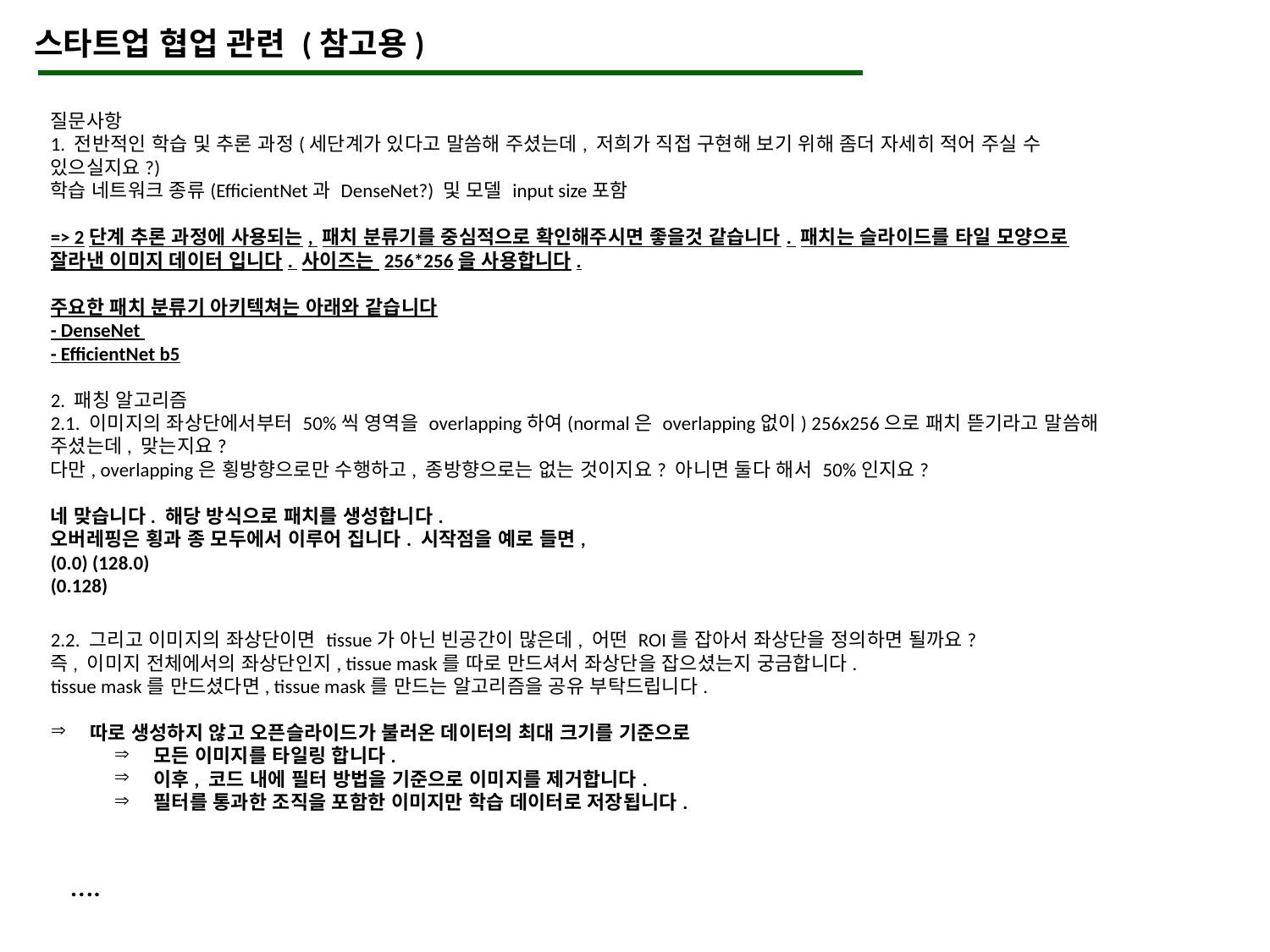

스타트업 협업 관련 (참고용)
질문사항
1. 전반적인 학습 및 추론 과정(세단계가 있다고 말씀해 주셨는데, 저희가 직접 구현해 보기 위해 좀더 자세히 적어 주실 수 있으실지요?)
학습 네트워크 종류(EfficientNet과 DenseNet?) 및 모델 input size포함

=> 2단계 추론 과정에 사용되는, 패치 분류기를 중심적으로 확인해주시면 좋을것 같습니다. 패치는 슬라이드를 타일 모양으로 잘라낸 이미지 데이터 입니다. 사이즈는 256*256을 사용합니다.

주요한 패치 분류기 아키텍쳐는 아래와 같습니다
- DenseNet
- EfficientNet b5

2. 패칭 알고리즘
2.1. 이미지의 좌상단에서부터 50%씩 영역을 overlapping하여(normal은 overlapping없이) 256x256으로 패치 뜯기라고 말씀해 주셨는데, 맞는지요?
다만, overlapping은 횡방향으로만 수행하고, 종방향으로는 없는 것이지요? 아니면 둘다 해서 50%인지요?

네 맞습니다. 해당 방식으로 패치를 생성합니다.
오버레핑은 횡과 종 모두에서 이루어 집니다. 시작점을 예로 들면,
(0.0) (128.0)
(0.128)
2.2. 그리고 이미지의 좌상단이면 tissue가 아닌 빈공간이 많은데, 어떤 ROI를 잡아서 좌상단을 정의하면 될까요?
즉, 이미지 전체에서의 좌상단인지, tissue mask를 따로 만드셔서 좌상단을 잡으셨는지 궁금합니다.
tissue mask를 만드셨다면, tissue mask를 만드는 알고리즘을 공유 부탁드립니다.

따로 생성하지 않고 오픈슬라이드가 불러온 데이터의 최대 크기를 기준으로
모든 이미지를 타일링 합니다.
이후, 코드 내에 필터 방법을 기준으로 이미지를 제거합니다.
필터를 통과한 조직을 포함한 이미지만 학습 데이터로 저장됩니다.
….